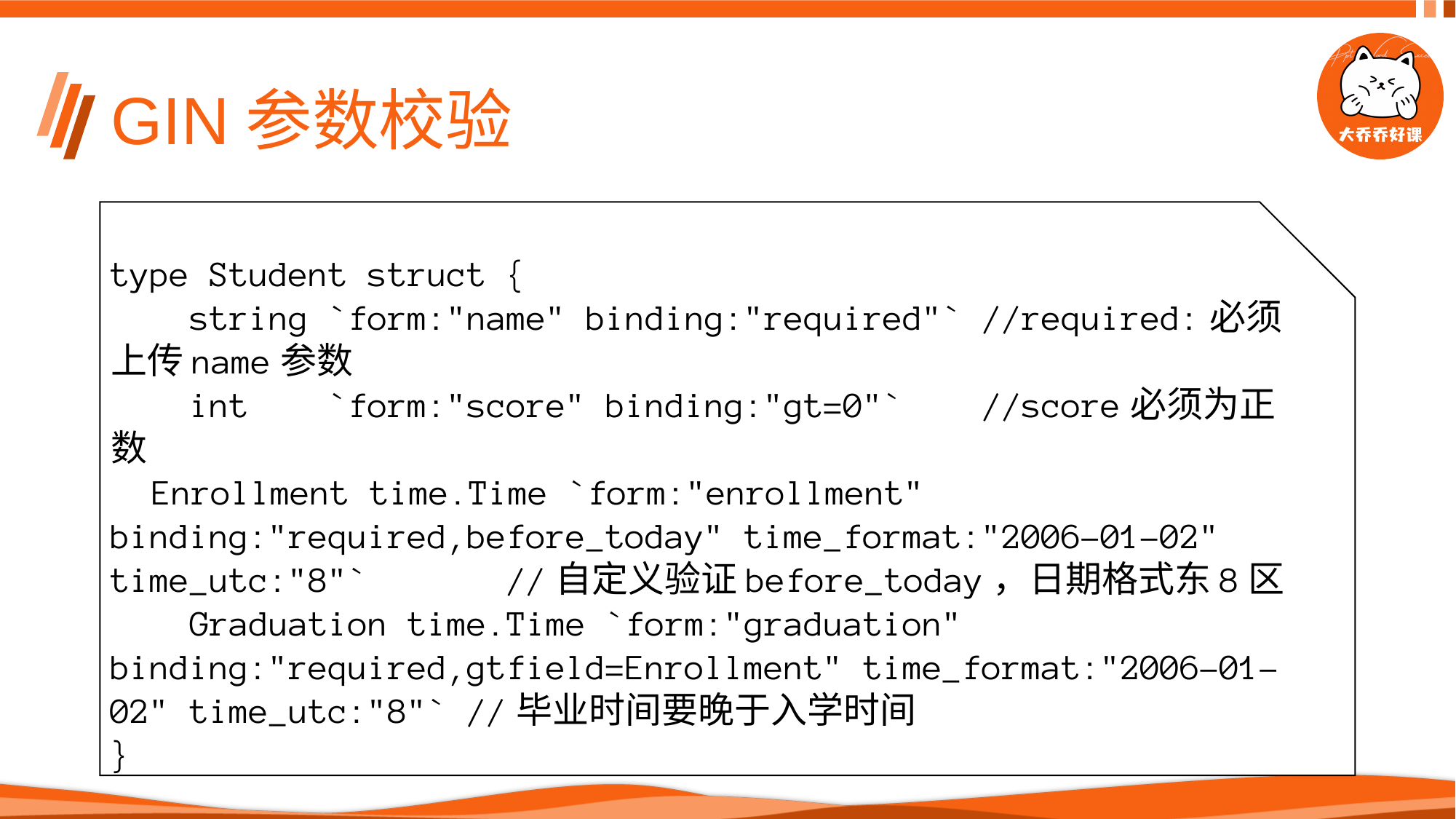

# GIN参数校验
type Student struct {
    string `form:"name" binding:"required"` //required:必须上传name参数
    int    `form:"score" binding:"gt=0"`    //score必须为正数
    Enrollment time.Time `form:"enrollment" binding:"required,before_today" time_format:"2006-01-02" time_utc:"8"`       //自定义验证before_today，日期格式东8区
    Graduation time.Time `form:"graduation" binding:"required,gtfield=Enrollment" time_format:"2006-01-02" time_utc:"8"` //毕业时间要晚于入学时间
}